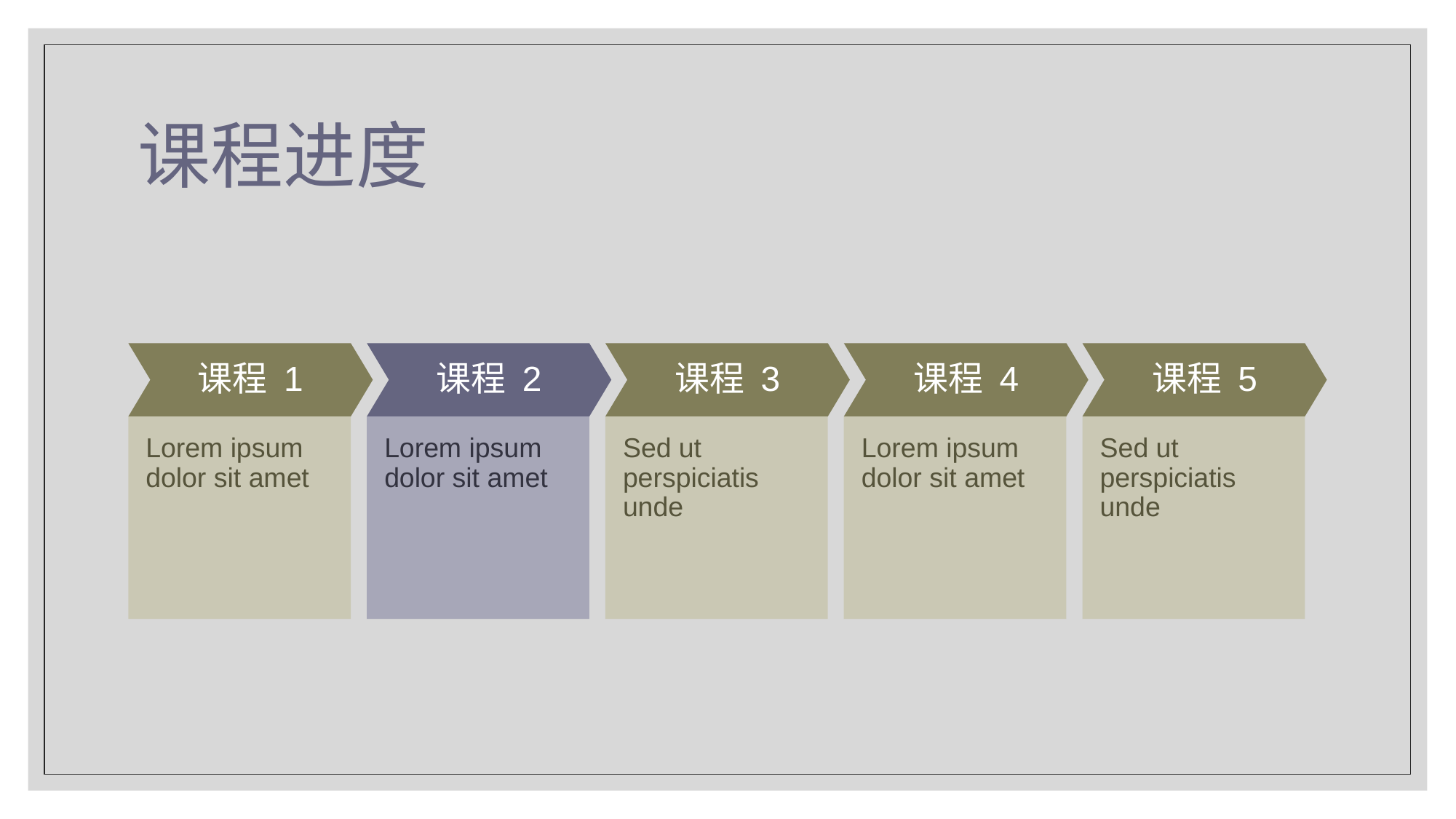

# 课程进度
课程 1
Lorem ipsum dolor sit amet
课程 2
Lorem ipsum dolor sit amet
课程 3
Sed ut perspiciatis unde
课程 4
Lorem ipsum dolor sit amet
课程 5
Sed ut perspiciatis unde